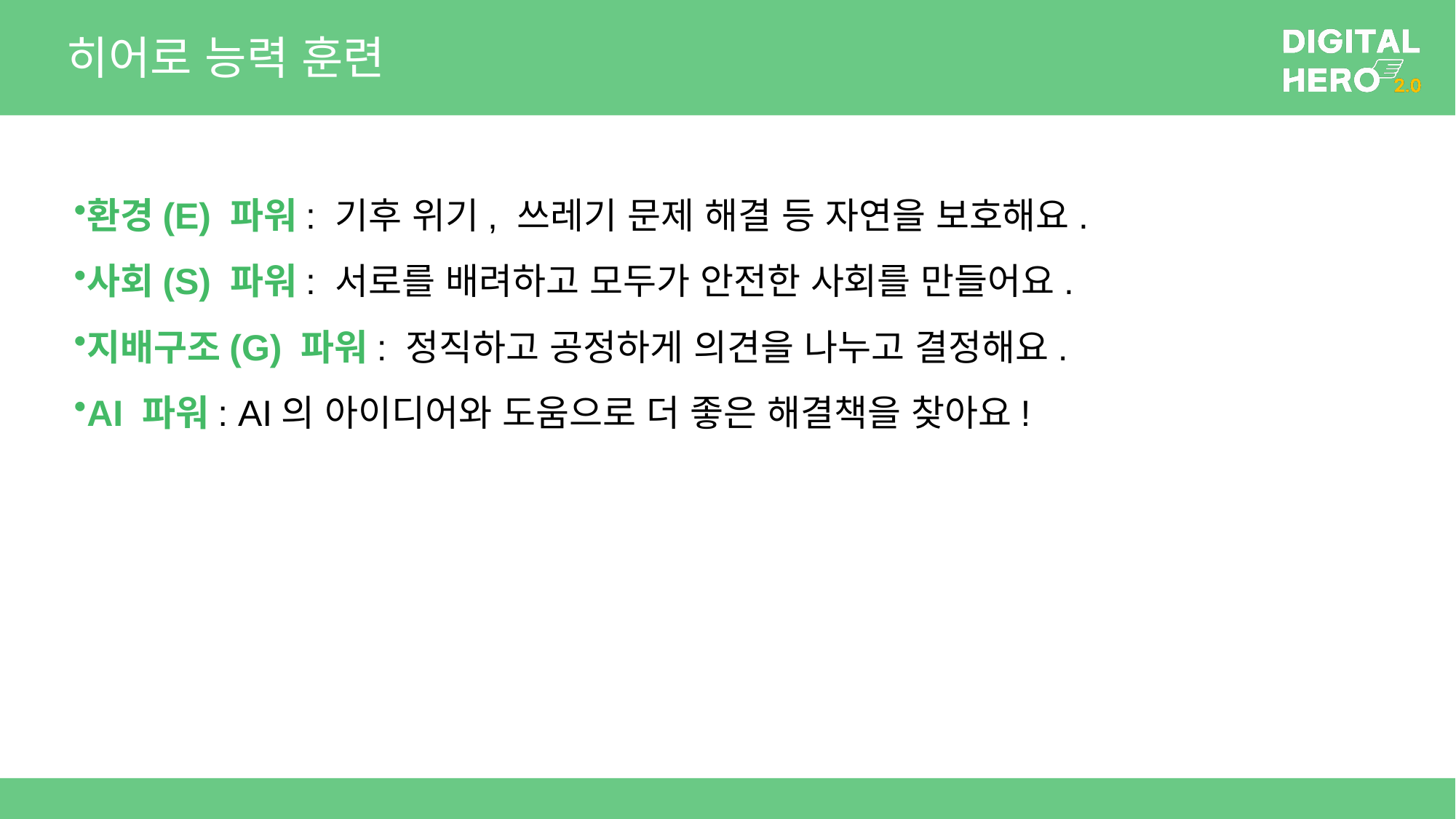

# 히어로 능력 훈련
환경(E) 파워: 기후 위기, 쓰레기 문제 해결 등 자연을 보호해요.
사회(S) 파워: 서로를 배려하고 모두가 안전한 사회를 만들어요.
지배구조(G) 파워: 정직하고 공정하게 의견을 나누고 결정해요.
AI 파워: AI의 아이디어와 도움으로 더 좋은 해결책을 찾아요!